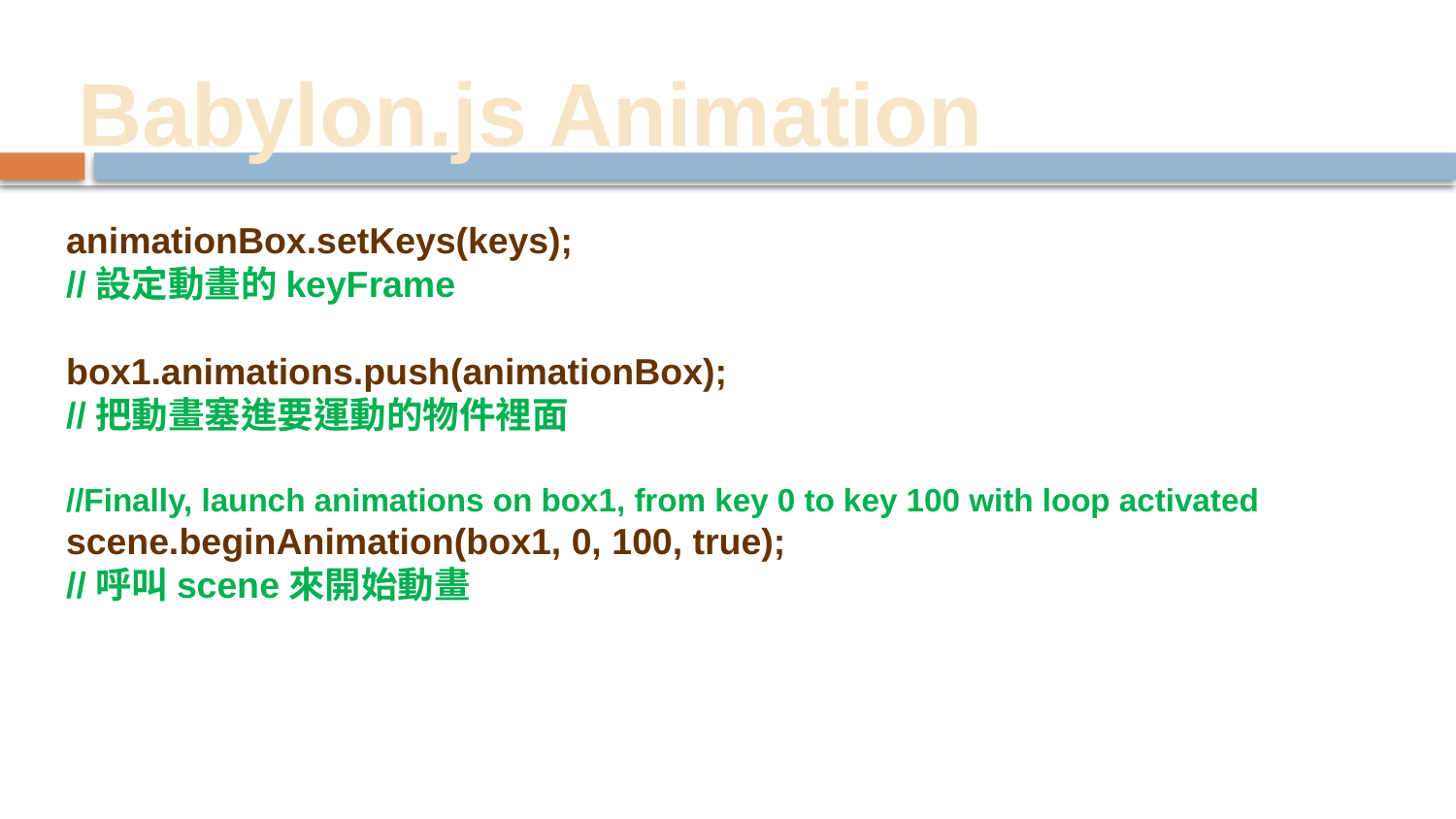

# Babylon.js Animation
animationBox.setKeys(keys);
//設定動畫的keyFrame

box1.animations.push(animationBox);
//把動畫塞進要運動的物件裡面

//Finally, launch animations on box1, from key 0 to key 100 with loop activated
scene.beginAnimation(box1, 0, 100, true);
//呼叫scene來開始動畫